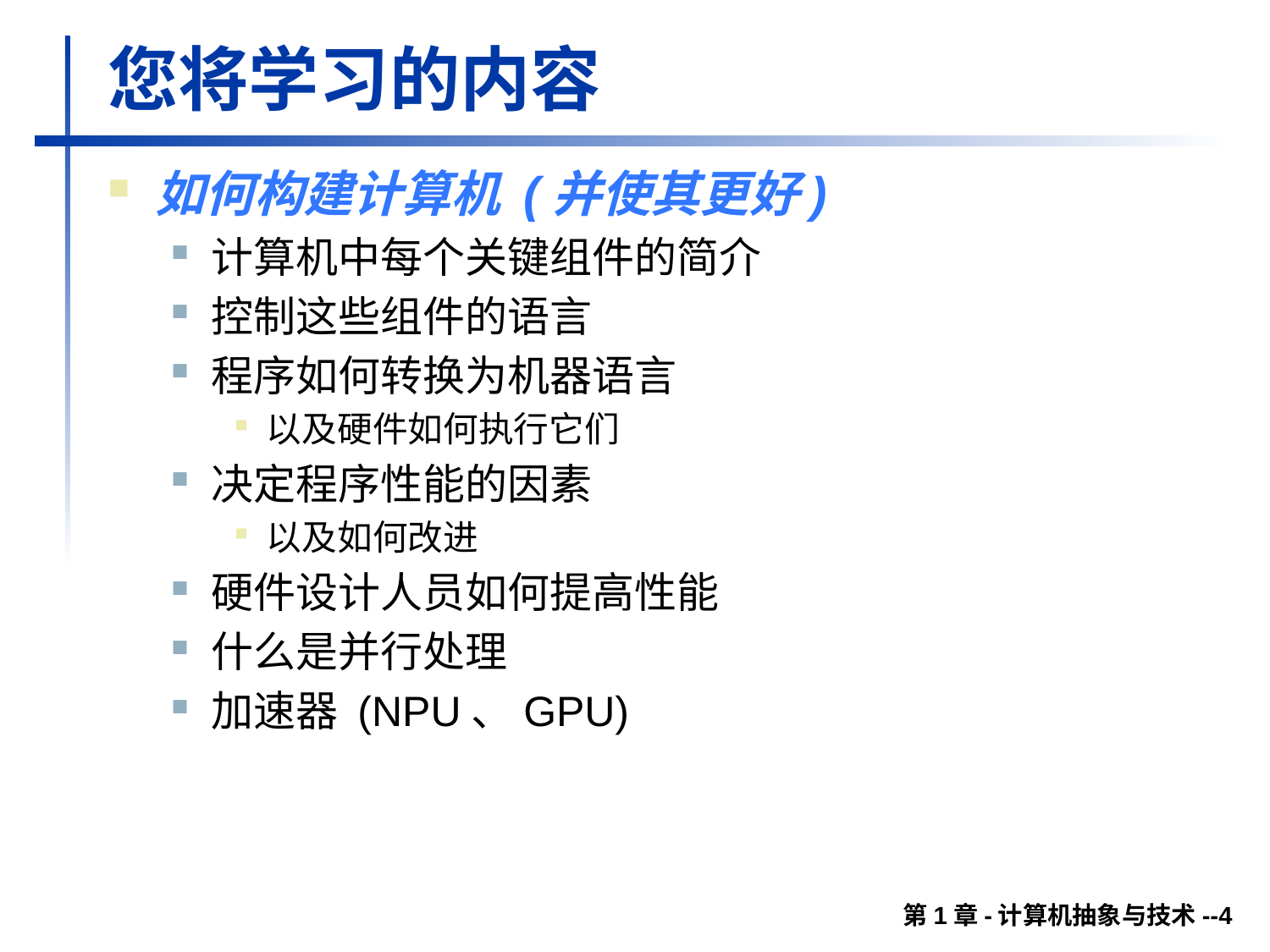

# 您将学习的内容
如何构建计算机 (并使其更好)
计算机中每个关键组件的简介
控制这些组件的语言
程序如何转换为机器语言
以及硬件如何执行它们
决定程序性能的因素
以及如何改进
硬件设计人员如何提高性能
什么是并行处理
加速器 (NPU、GPU)
第1章-计算机抽象与技术--4